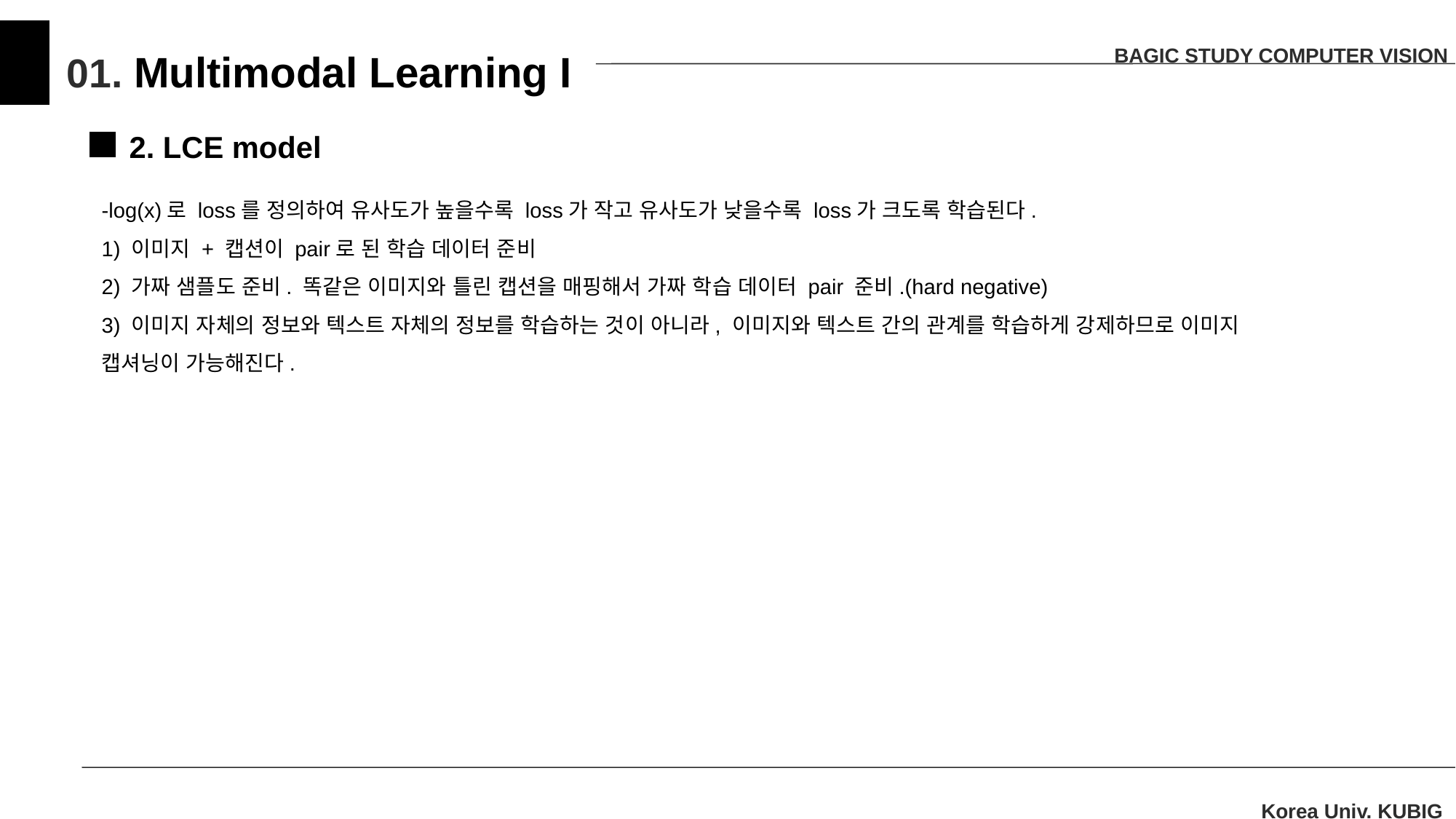

BAGIC STUDY COMPUTER VISION
01. Multimodal Learning I

2. LCE model

-log(x)로 loss를 정의하여 유사도가 높을수록 loss가 작고 유사도가 낮을수록 loss가 크도록 학습된다.
1) 이미지 + 캡션이 pair로 된 학습 데이터 준비
2) 가짜 샘플도 준비. 똑같은 이미지와 틀린 캡션을 매핑해서 가짜 학습 데이터 pair 준비.(hard negative)
3) 이미지 자체의 정보와 텍스트 자체의 정보를 학습하는 것이 아니라, 이미지와 텍스트 간의 관계를 학습하게 강제하므로 이미지 캡셔닝이 가능해진다.

Korea Univ. KUBIG